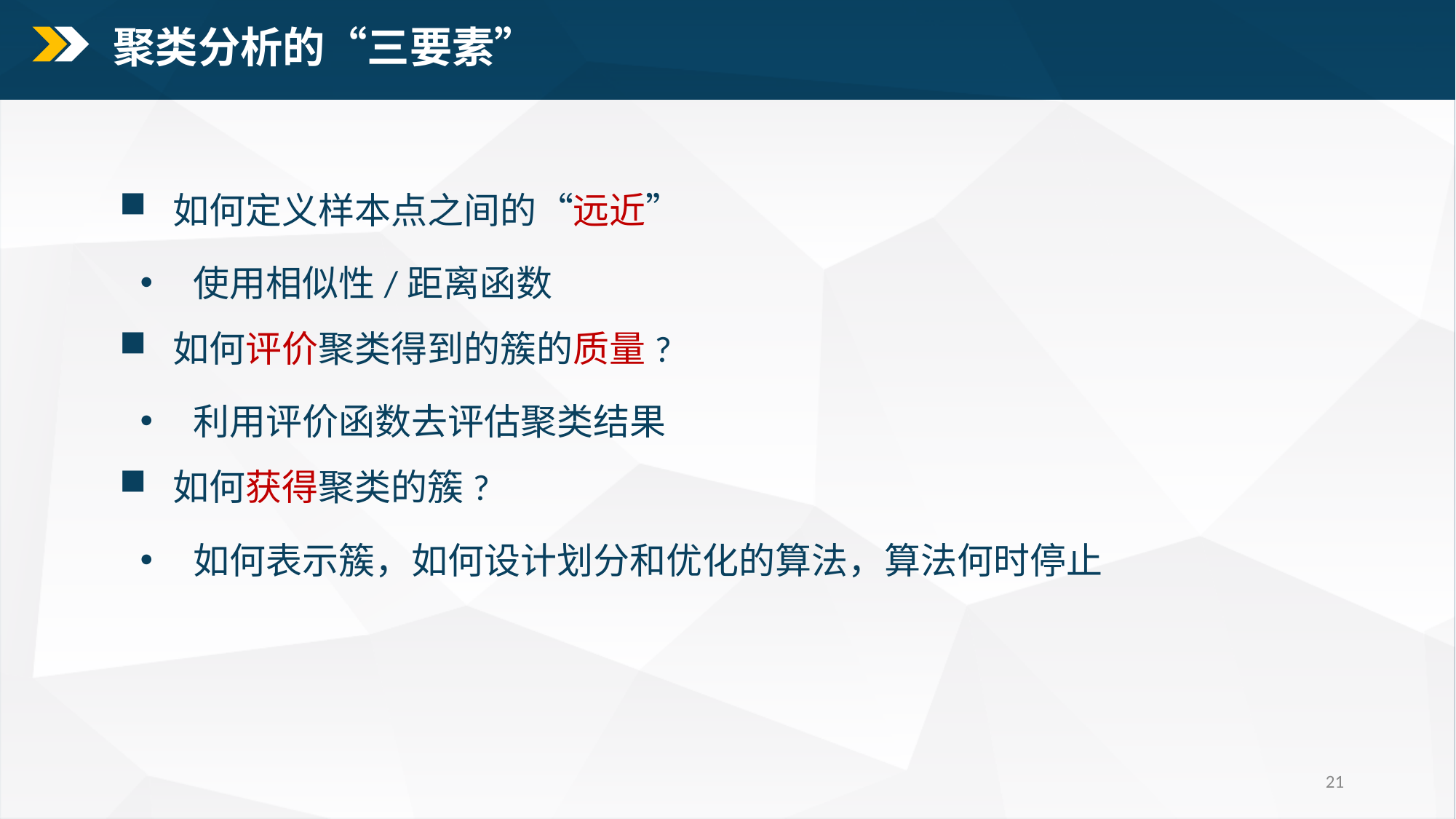

聚类分析的“三要素”
如何定义样本点之间的“远近”
使用相似性/距离函数
如何评价聚类得到的簇的质量?
利用评价函数去评估聚类结果
如何获得聚类的簇?
如何表示簇，如何设计划分和优化的算法，算法何时停止

21